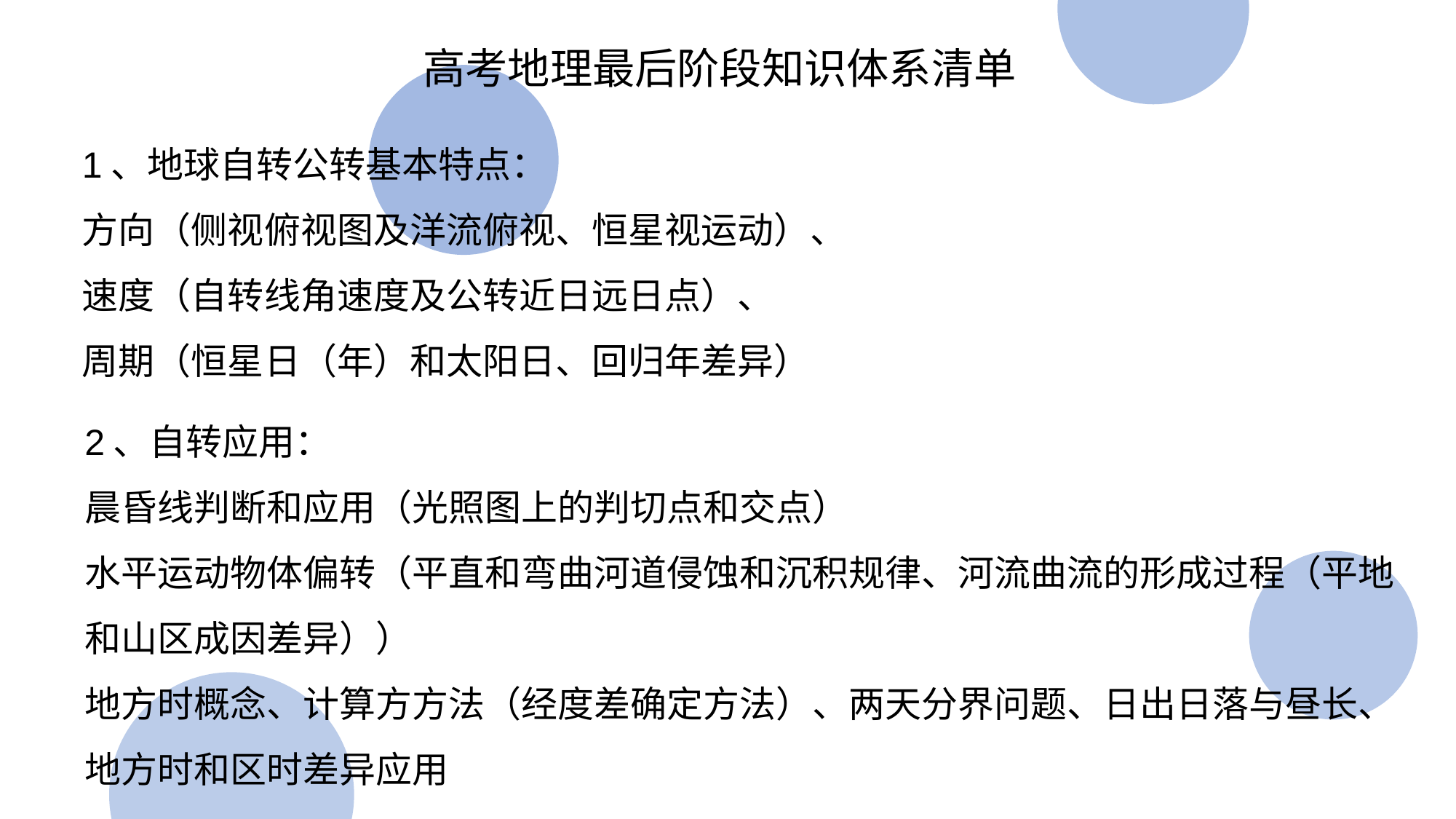

高考地理最后阶段知识体系清单

1、地球自转公转基本特点：
方向（侧视俯视图及洋流俯视、恒星视运动）、
速度（自转线角速度及公转近日远日点）、
周期（恒星日（年）和太阳日、回归年差异）
2、自转应用：
晨昏线判断和应用（光照图上的判切点和交点）
水平运动物体偏转（平直和弯曲河道侵蚀和沉积规律、河流曲流的形成过程（平地和山区成因差异））
地方时概念、计算方方法（经度差确定方法）、两天分界问题、日出日落与昼长、
地方时和区时差异应用